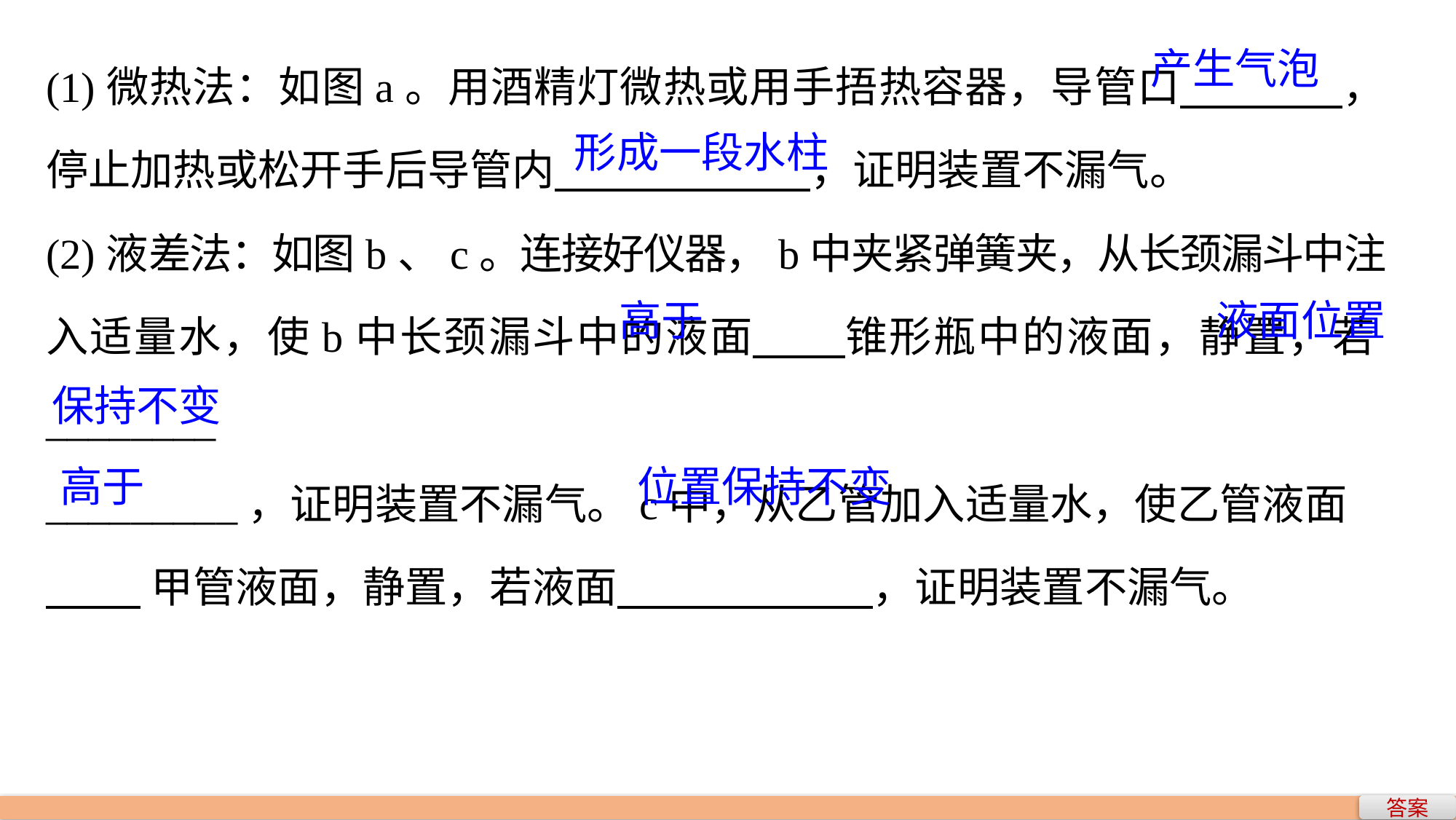

(1)微热法：如图a。用酒精灯微热或用手捂热容器，导管口                ，停止加热或松开手后导管内                           ，证明装置不漏气。
(2)液差法：如图b、c。连接好仪器，b中夹紧弹簧夹，从长颈漏斗中注入适量水，使b中长颈漏斗中的液面        锥形瓶中的液面，静置，若________
_________，证明装置不漏气。c中，从乙管加入适量水，使乙管液面
          甲管液面，静置，若液面                           ，证明装置不漏气。
产生气泡
形成一段水柱
高于
液面位置
保持不变
高于
位置保持不变
答案